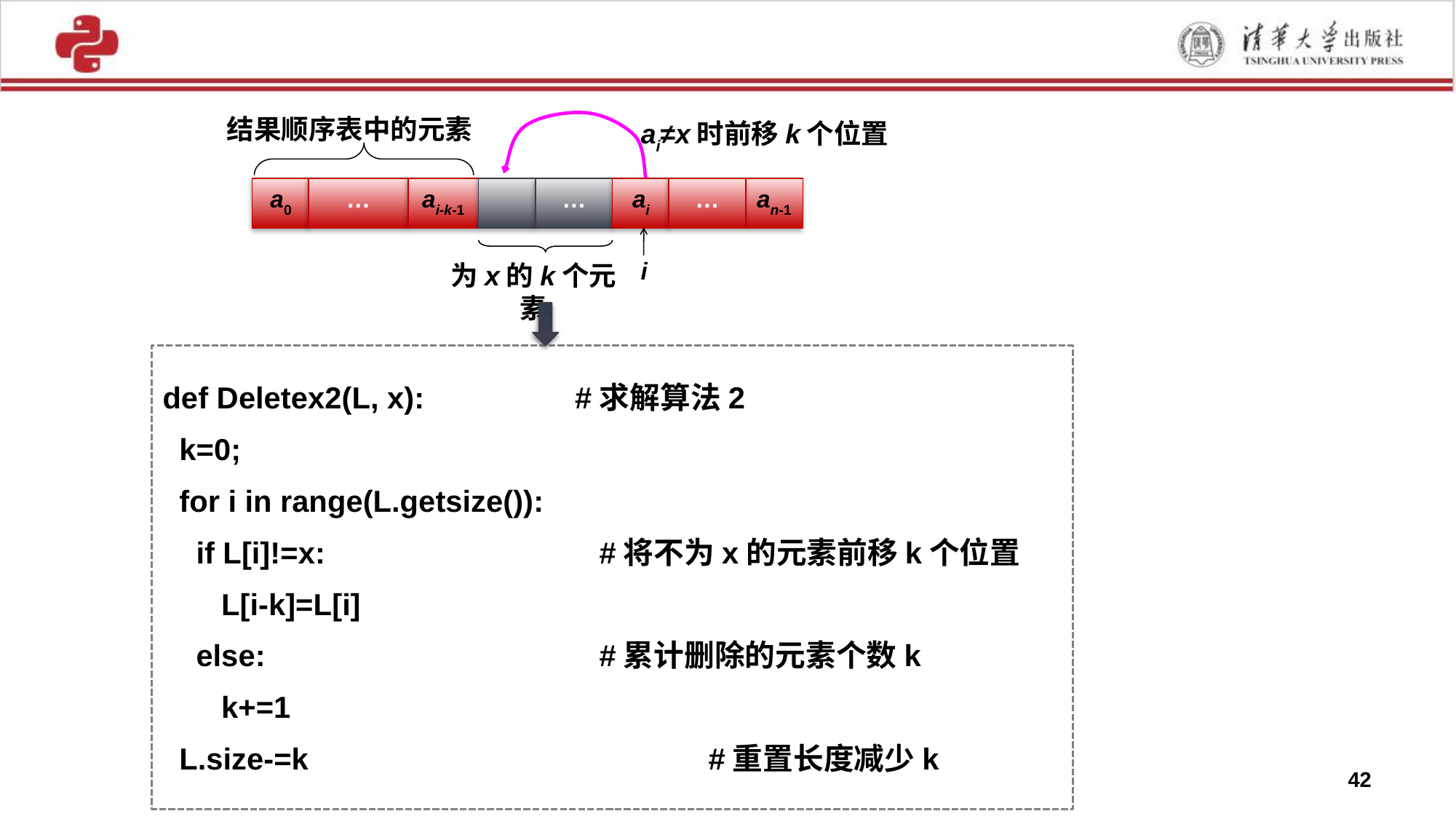

结果顺序表中的元素

ai≠x时前移k个位置
a0
…
ai-k-1

…
ai
…
an-1

为x的k个元素
i

def Deletex2(L, x):                  #求解算法2
  k=0;
  for i in range(L.getsize()):
    if L[i]!=x:			#将不为x的元素前移k个位置
       L[i-k]=L[i]
    else:				#累计删除的元素个数k
       k+=1
  L.size-=k				#重置长度减少k
42